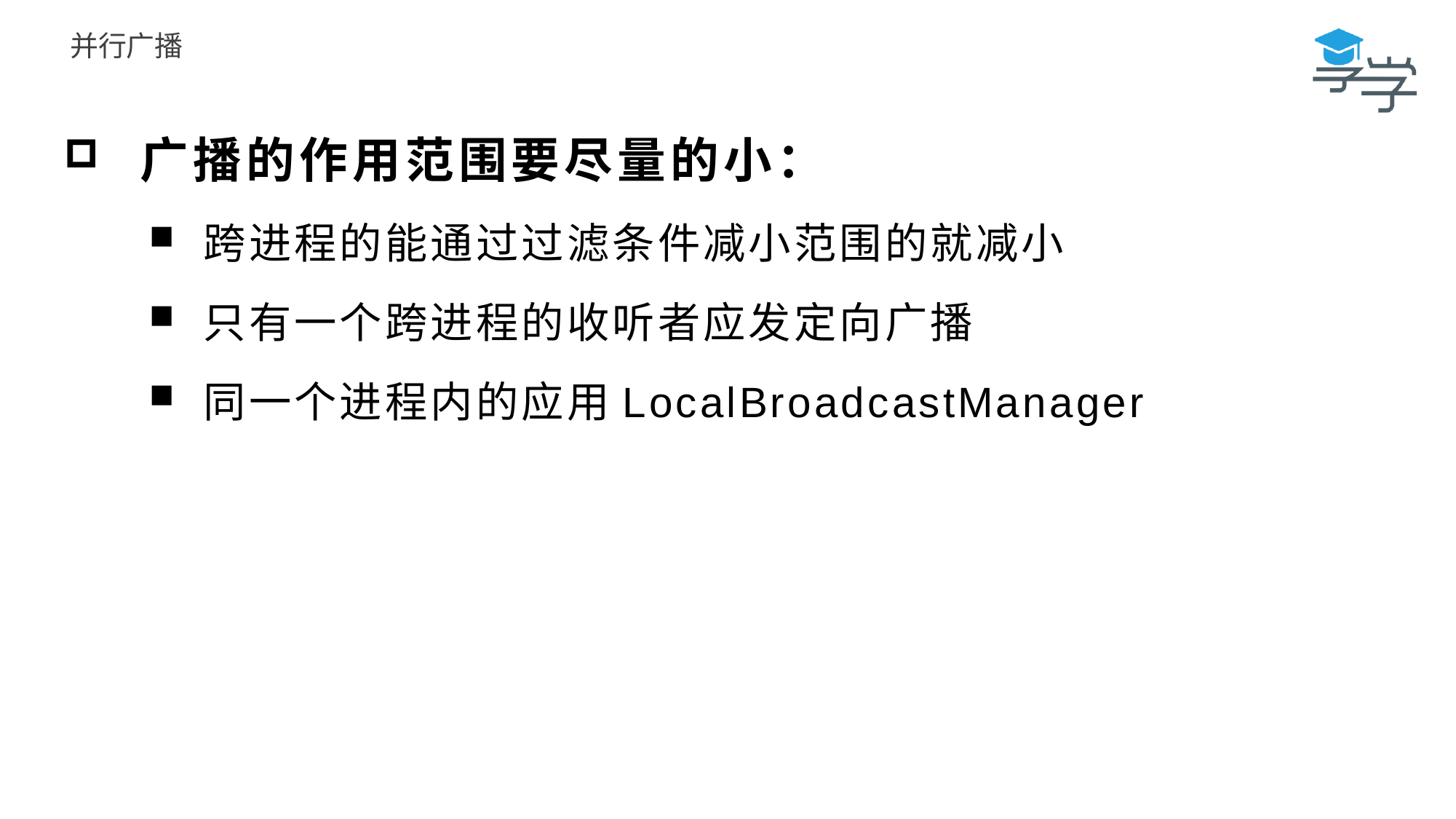

# 并行广播
广播的作用范围要尽量的小：
跨进程的能通过过滤条件减小范围的就减小
只有一个跨进程的收听者应发定向广播
同一个进程内的应用LocalBroadcastManager